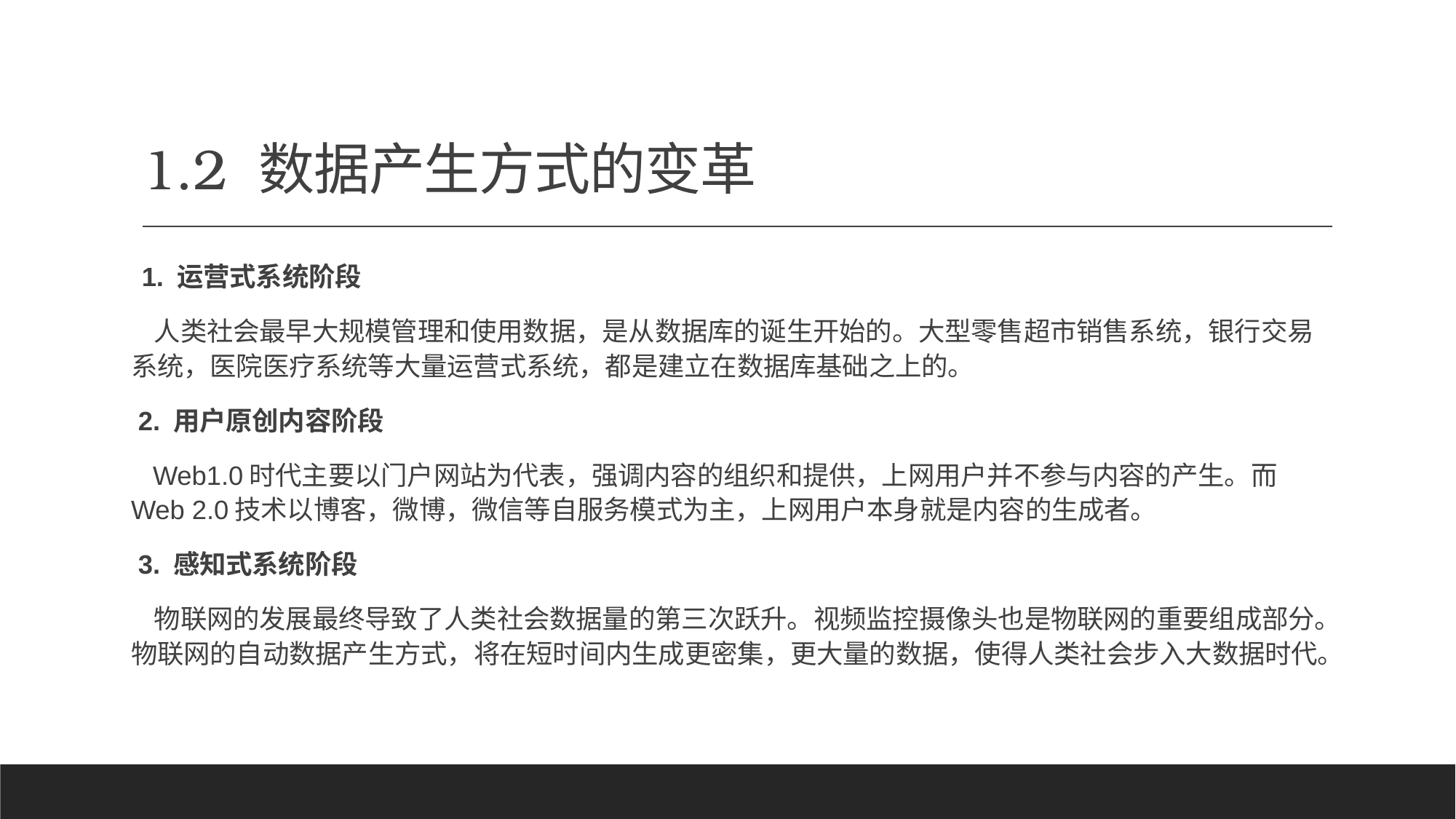

# 1.2 数据产生方式的变革
1. 运营式系统阶段
   人类社会最早大规模管理和使用数据，是从数据库的诞生开始的。大型零售超市销售系统，银行交易系统，医院医疗系统等大量运营式系统，都是建立在数据库基础之上的。
 2. 用户原创内容阶段
   Web1.0时代主要以门户网站为代表，强调内容的组织和提供，上网用户并不参与内容的产生。而Web 2.0技术以博客，微博，微信等自服务模式为主，上网用户本身就是内容的生成者。
 3. 感知式系统阶段
   物联网的发展最终导致了人类社会数据量的第三次跃升。视频监控摄像头也是物联网的重要组成部分。物联网的自动数据产生方式，将在短时间内生成更密集，更大量的数据，使得人类社会步入大数据时代。